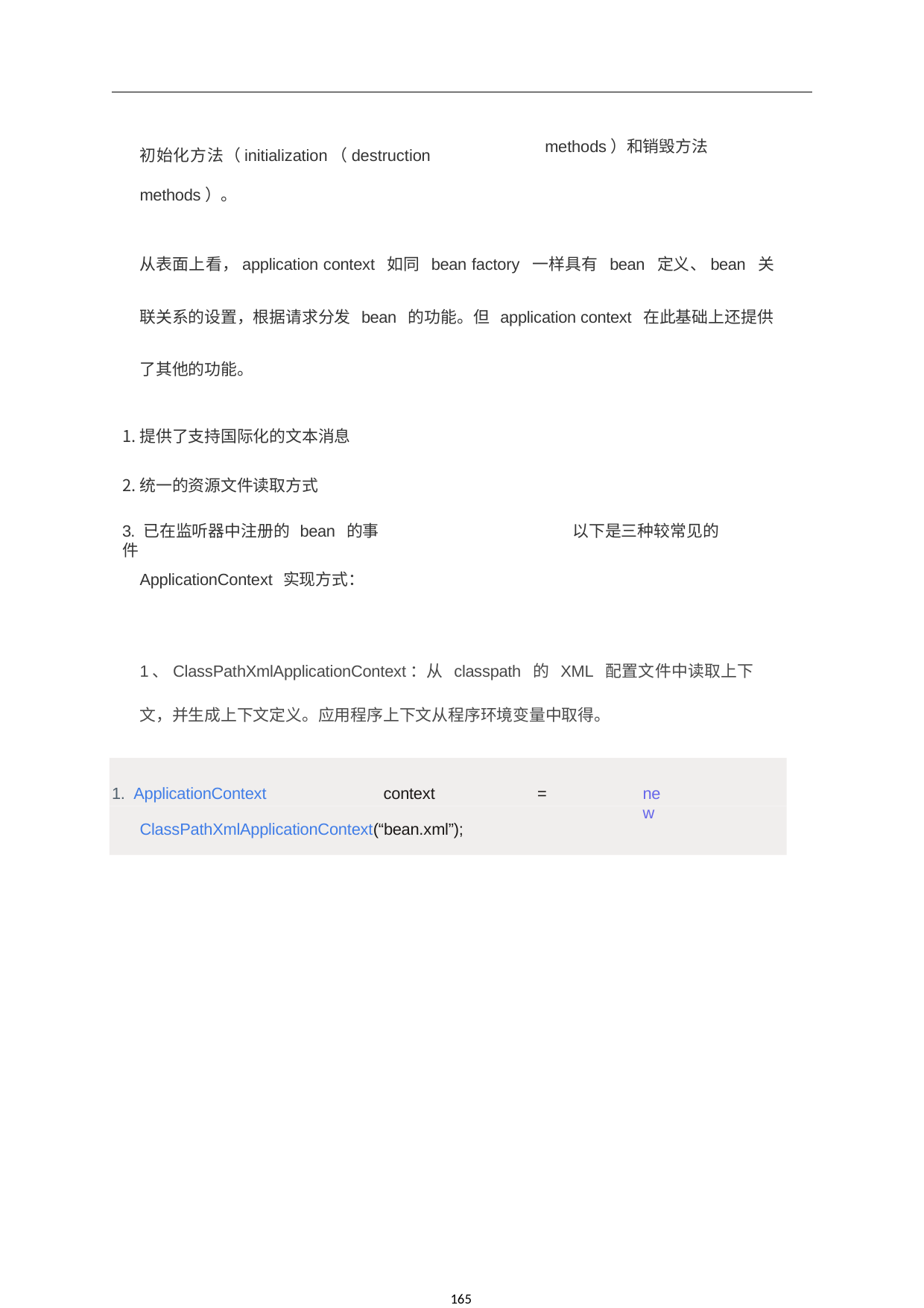

methods）和销毁方法
初始化方法（initialization（destruction

methods）。
从表面上看，application context 如同 bean factory 一样具有 bean 定义、bean 关
联关系的设置，根据请求分发 bean 的功能。但 application context 在此基础上还提供 了其他的功能。

提供了支持国际化的文本消息

统一的资源文件读取方式
3. 已在监听器中注册的 bean 的事件
以下是三种较常见的
ApplicationContext 实现方式：
1、ClassPathXmlApplicationContext：从 classpath 的 XML 配置文件中读取上下

文，并生成上下文定义。应用程序上下文从程序环境变量中取得。

1. ApplicationContext	context

ClassPathXmlApplicationContext(“bean.xml”);
=
new

165